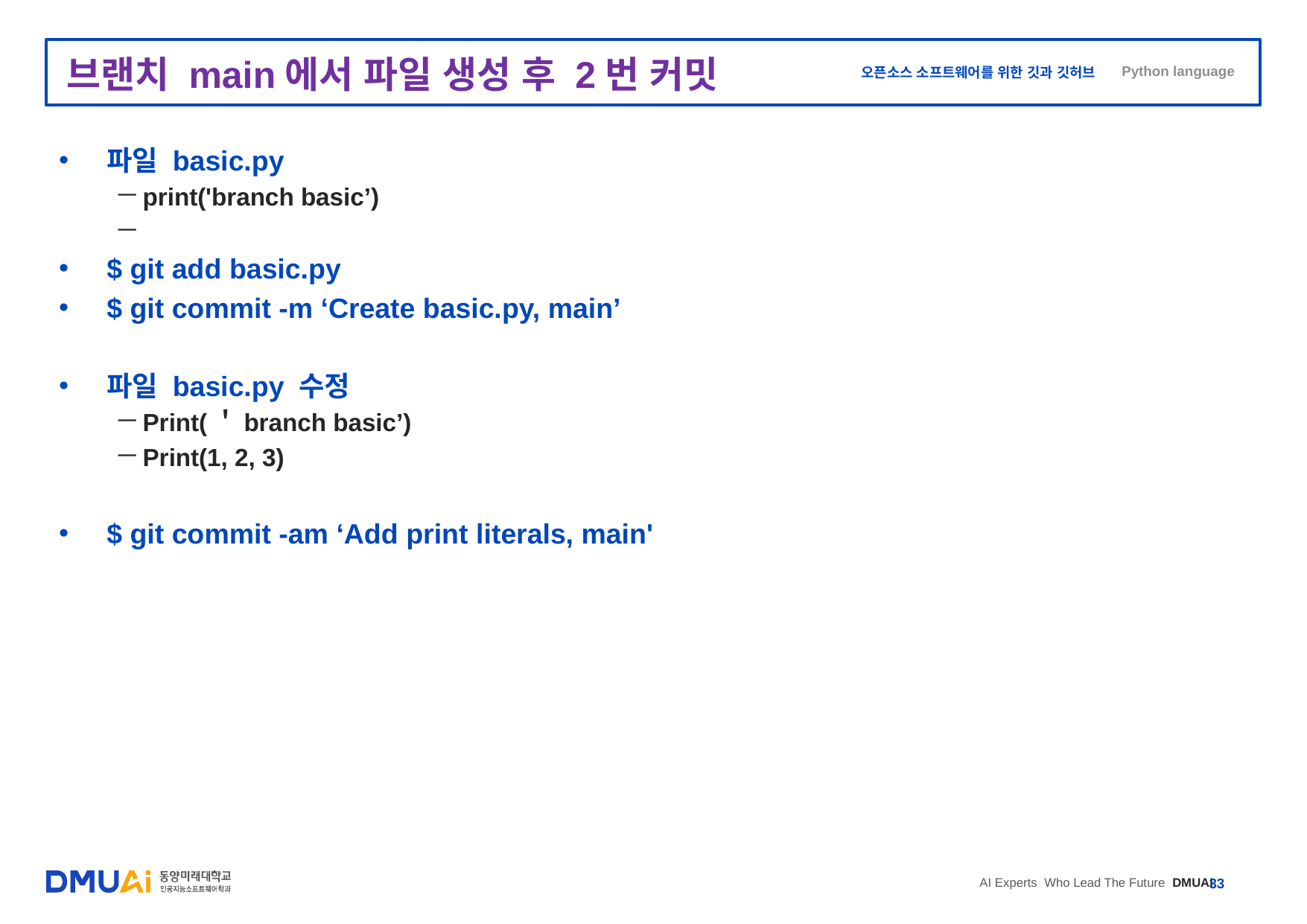

# 브랜치 main에서 파일 생성 후 2번 커밋
파일 basic.py
print('branch basic’)

$ git add basic.py
$ git commit -m ‘Create basic.py, main’

파일 basic.py 수정
Print(＇branch basic’)
Print(1, 2, 3)

$ git commit -am ‘Add print literals, main'